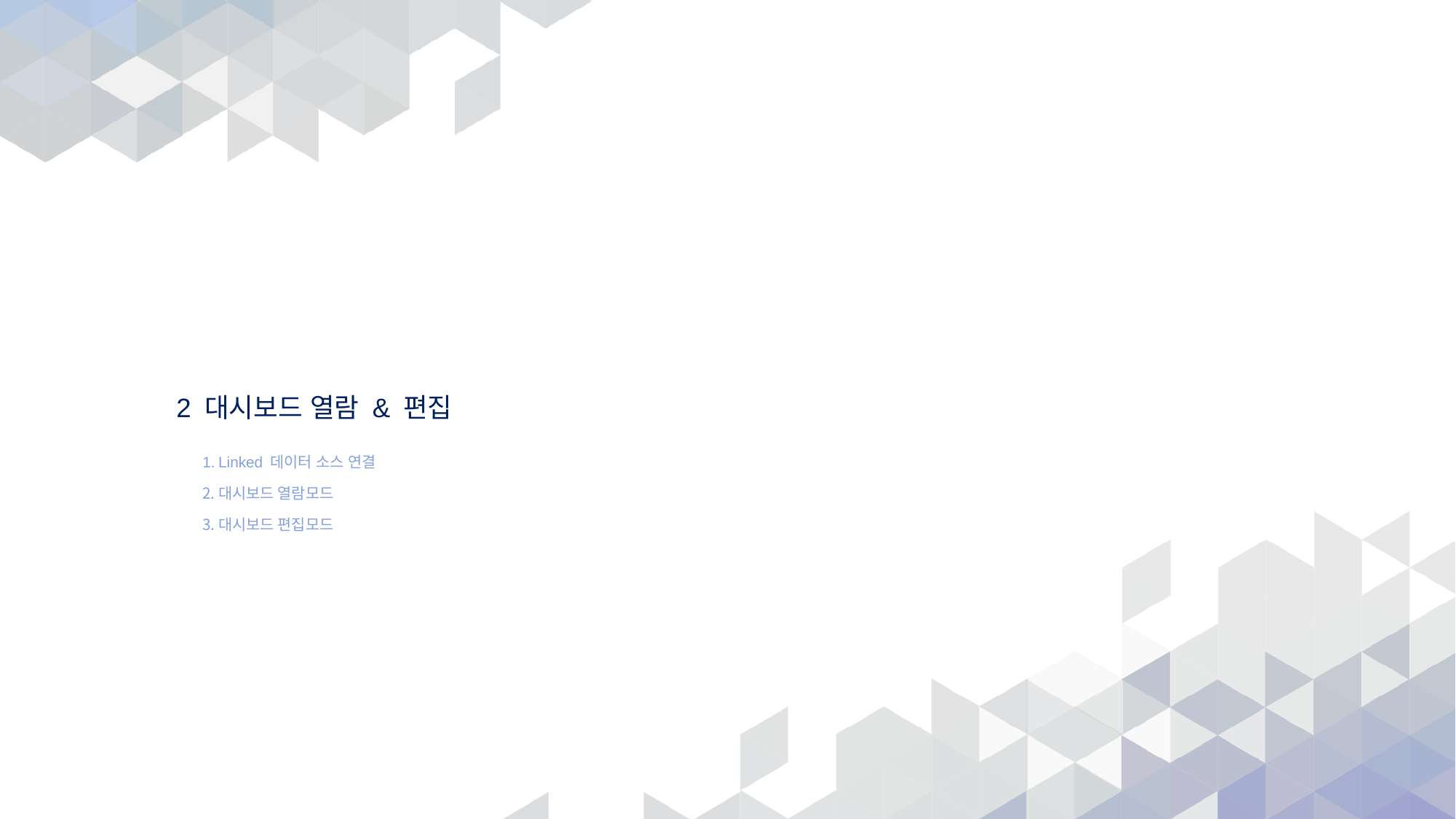

# 2 대시보드 열람 & 편집
Linked 데이터 소스 연결
대시보드 열람모드
대시보드 편집모드